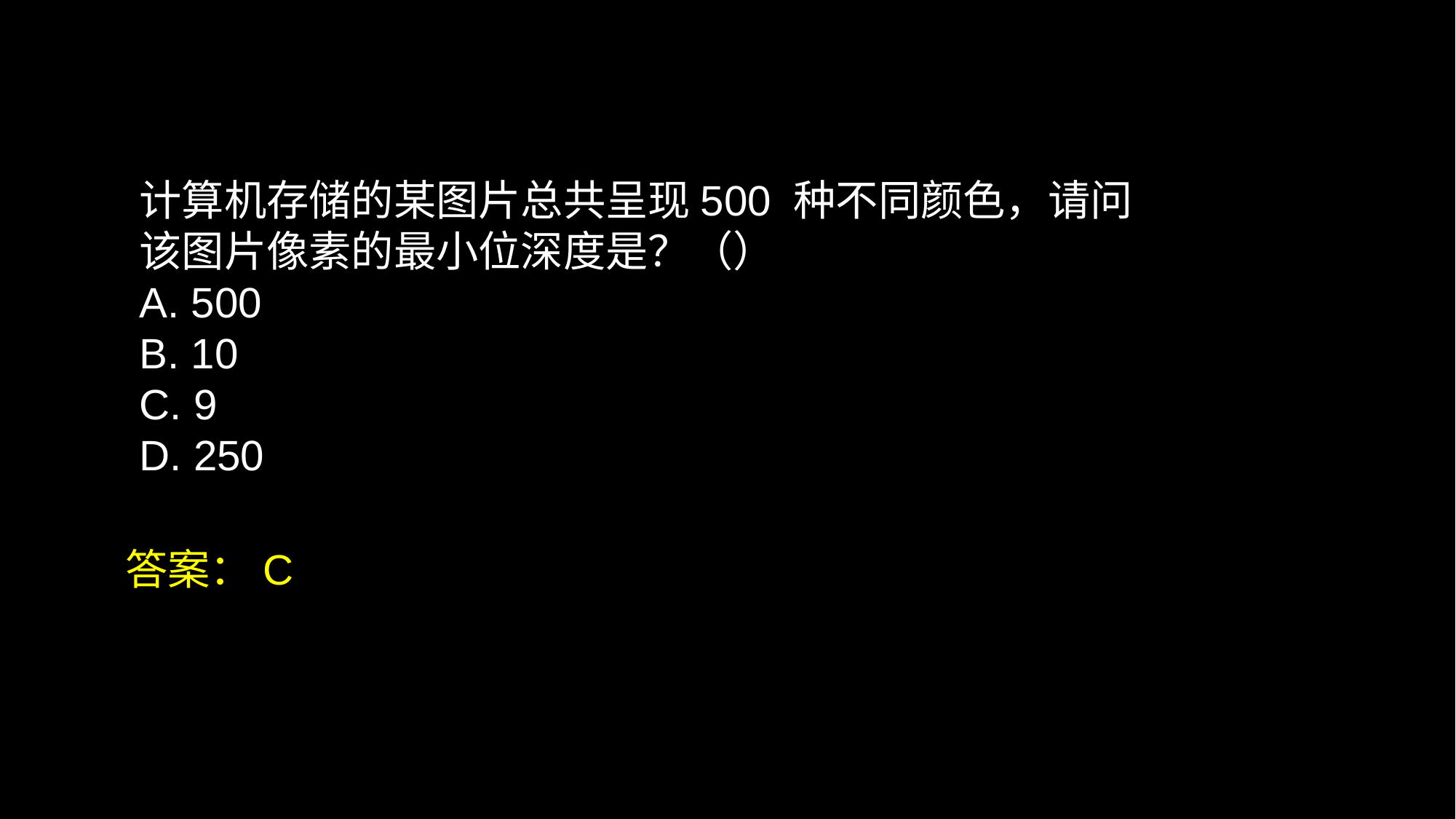

# 计算机存储的某图片总共呈现500 种不同颜色，请问该图片像素的最小位深度是？（） A. 500 B. 10 C. 9 D. 250
答案：C